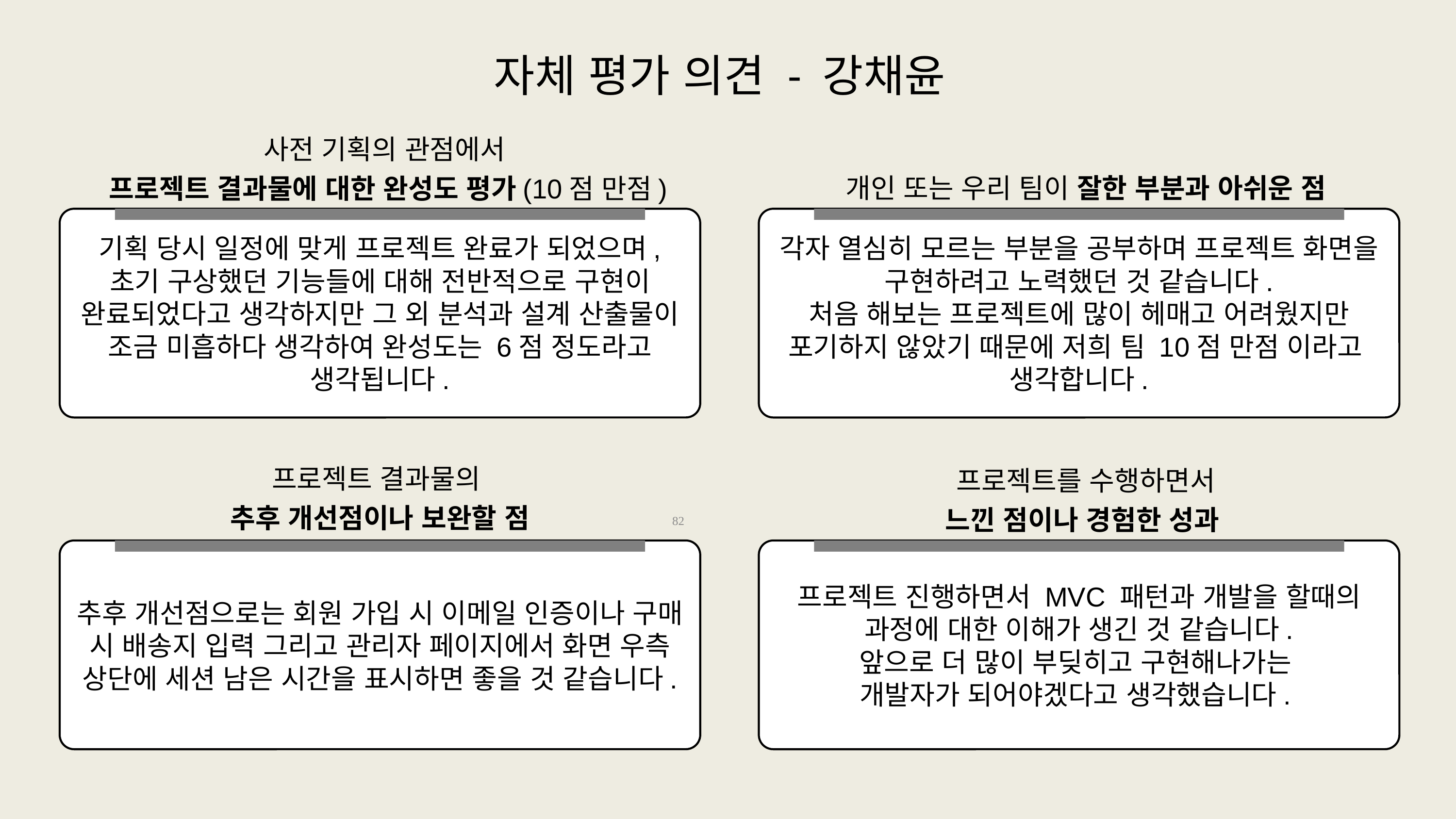

# 자체 평가 의견 - 강채윤

사전 기획의 관점에서
프로젝트 결과물에 대한 완성도 평가(10점 만점)
기획 당시 일정에 맞게 프로젝트 완료가 되었으며, 초기 구상했던 기능들에 대해 전반적으로 구현이 완료되었다고 생각하지만 그 외 분석과 설계 산출물이 조금 미흡하다 생각하여 완성도는 6점 정도라고 생각됩니다.

개인 또는 우리 팀이 잘한 부분과 아쉬운 점
각자 열심히 모르는 부분을 공부하며 프로젝트 화면을 구현하려고 노력했던 것 같습니다.
처음 해보는 프로젝트에 많이 헤매고 어려웠지만
포기하지 않았기 때문에 저희 팀 10점 만점 이라고
생각합니다.

프로젝트 결과물의
추후 개선점이나 보완할 점
추후 개선점으로는 회원 가입 시 이메일 인증이나 구매 시 배송지 입력 그리고 관리자 페이지에서 화면 우측 상단에 세션 남은 시간을 표시하면 좋을 것 같습니다.
프로젝트를 수행하면서
느낀 점이나 경험한 성과
82

프로젝트 진행하면서 MVC 패턴과 개발을 할때의 과정에 대한 이해가 생긴 것 같습니다.
앞으로 더 많이 부딪히고 구현해나가는
개발자가 되어야겠다고 생각했습니다.